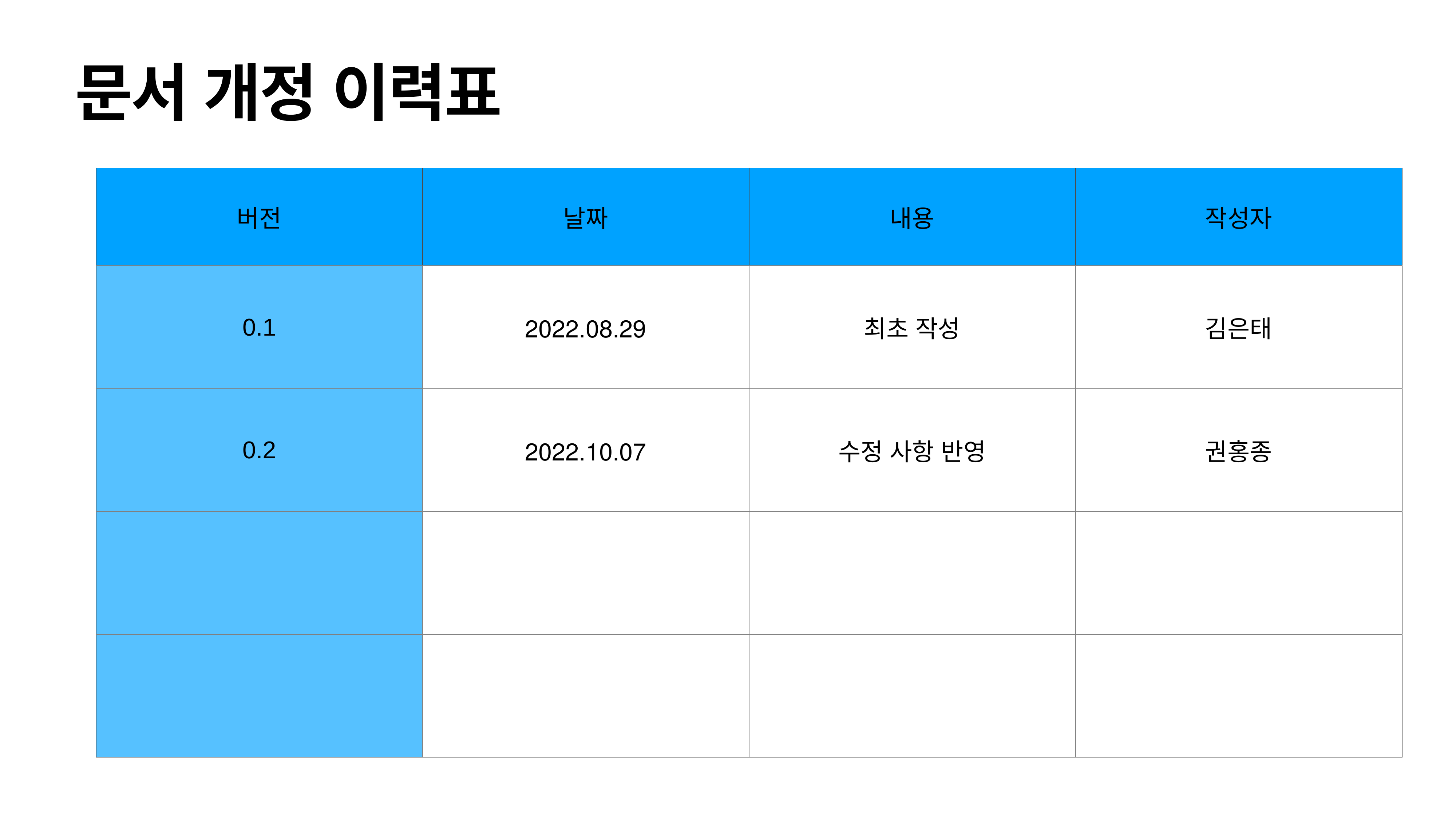

# 문서 개정 이력표
| 버전 | 날짜 | 내용 | 작성자 |
| --- | --- | --- | --- |
| 0.1 | 2022.08.29 | 최초 작성 | 김은태 |
| 0.2 | 2022.10.07 | 수정 사항 반영 | 권홍종 |
|  |  |  |  |
|  |  |  |  |